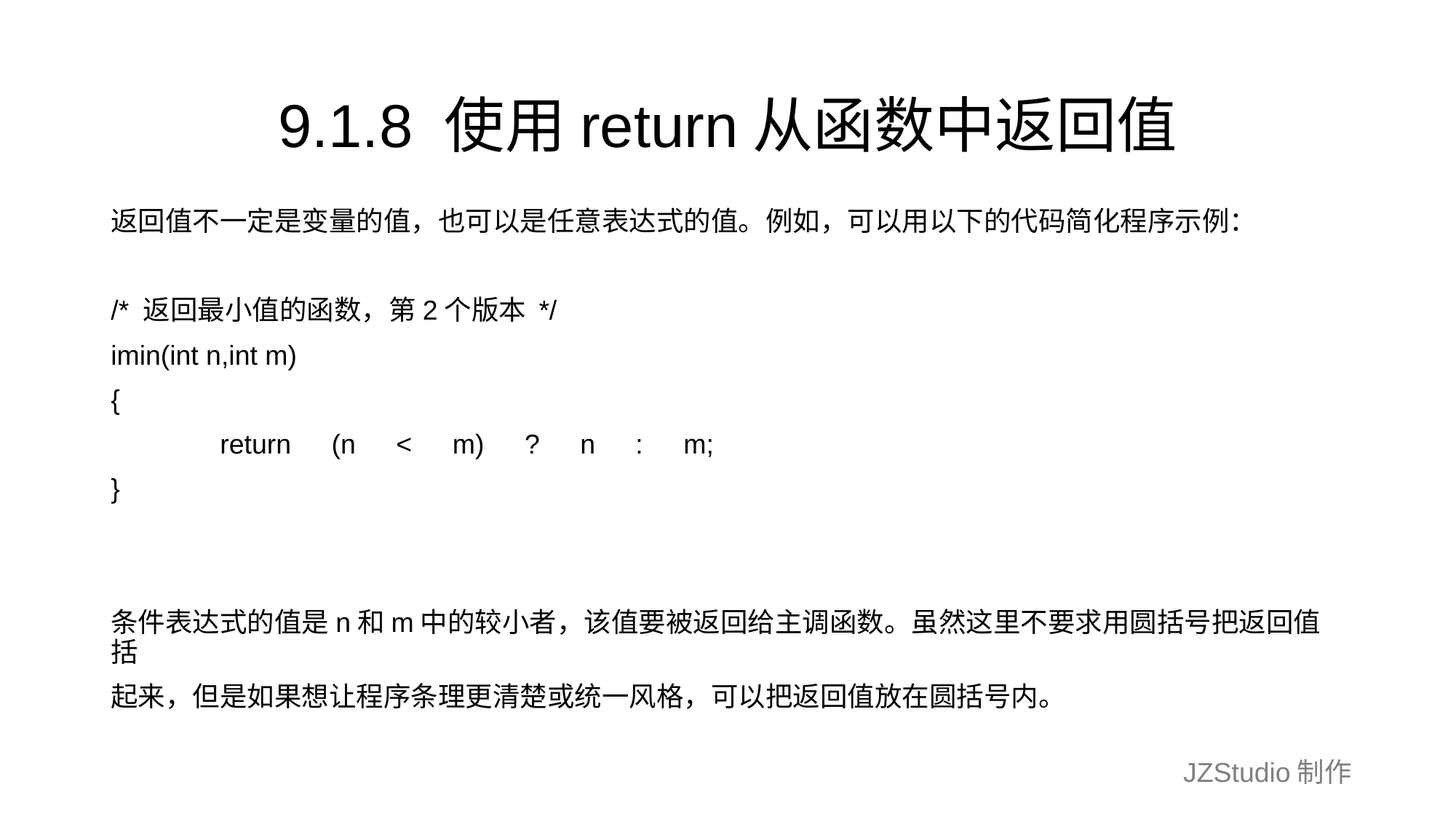

# 9.1.8 使用return从函数中返回值
返回值不一定是变量的值，也可以是任意表达式的值。例如，可以用以下的代码简化程序示例：

/* 返回最小值的函数，第2个版本 */
imin(int n,int m)
{
	return　(n　<　m)　?　n　:　m;
}

条件表达式的值是n和m中的较小者，该值要被返回给主调函数。虽然这里不要求用圆括号把返回值括
起来，但是如果想让程序条理更清楚或统一风格，可以把返回值放在圆括号内。